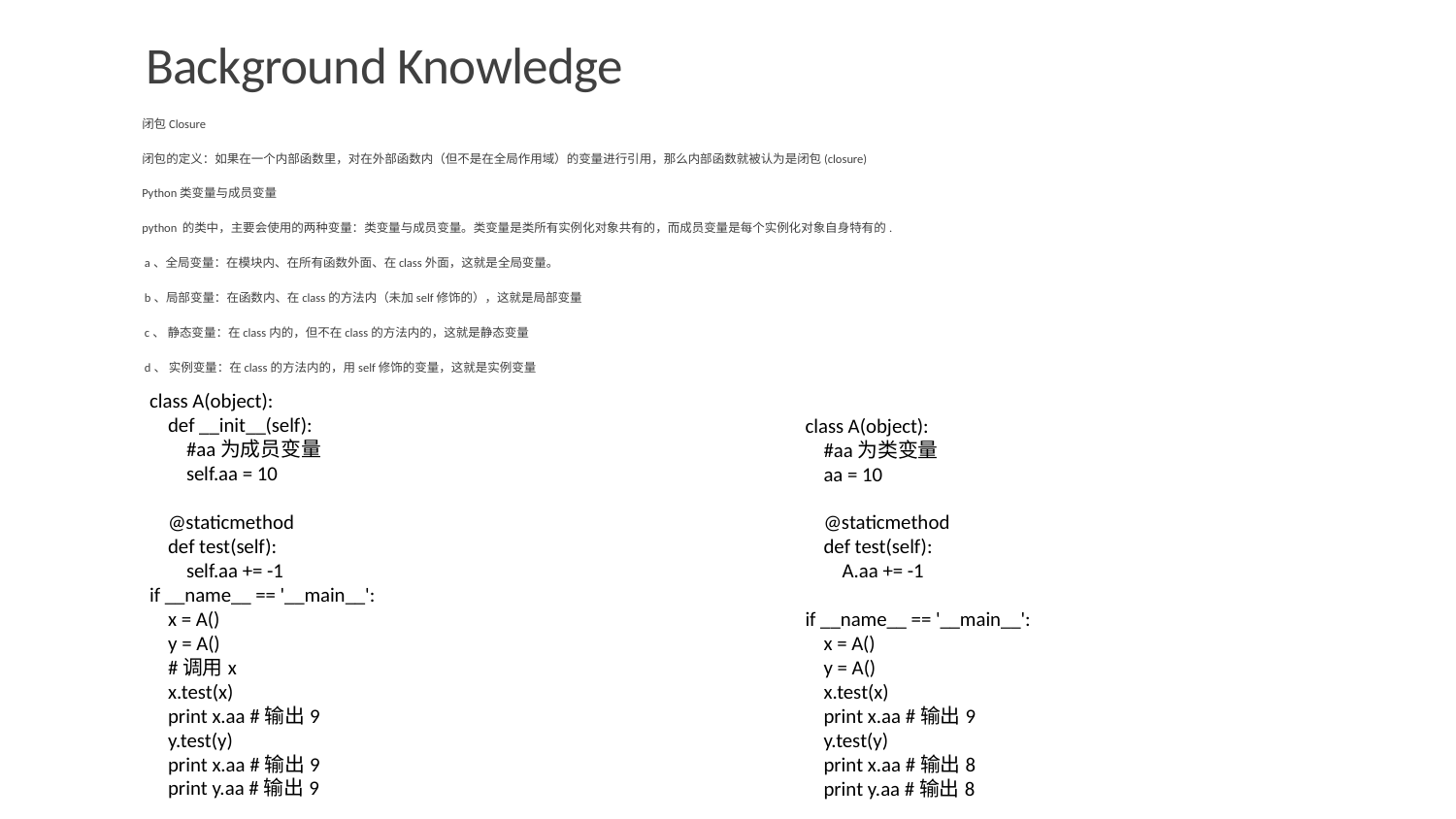

# Background Knowledge
闭包Closure
闭包的定义：如果在一个内部函数里，对在外部函数内（但不是在全局作用域）的变量进行引用，那么内部函数就被认为是闭包(closure)
Python类变量与成员变量
python 的类中，主要会使用的两种变量：类变量与成员变量。类变量是类所有实例化对象共有的，而成员变量是每个实例化对象自身特有的.
 a、全局变量：在模块内、在所有函数外面、在class外面，这就是全局变量。
 b、局部变量：在函数内、在class的方法内（未加self修饰的），这就是局部变量
 c、 静态变量：在class内的，但不在class的方法内的，这就是静态变量
 d、 实例变量：在class的方法内的，用self修饰的变量，这就是实例变量

class A(object):
    def __init__(self):
        #aa为成员变量
        self.aa = 10

    @staticmethod
    def test(self):
        self.aa += -1
if __name__ == '__main__':
    x = A()
    y = A()
    #调用x
    x.test(x)
    print x.aa #输出9
    y.test(y)
    print x.aa #输出9
    print y.aa #输出9
class A(object):
    #aa为类变量
    aa = 10

    @staticmethod
    def test(self):
        A.aa += -1

if __name__ == '__main__':
    x = A()
    y = A()
    x.test(x)
    print x.aa #输出9
    y.test(y)
    print x.aa #输出8
    print y.aa #输出8
58